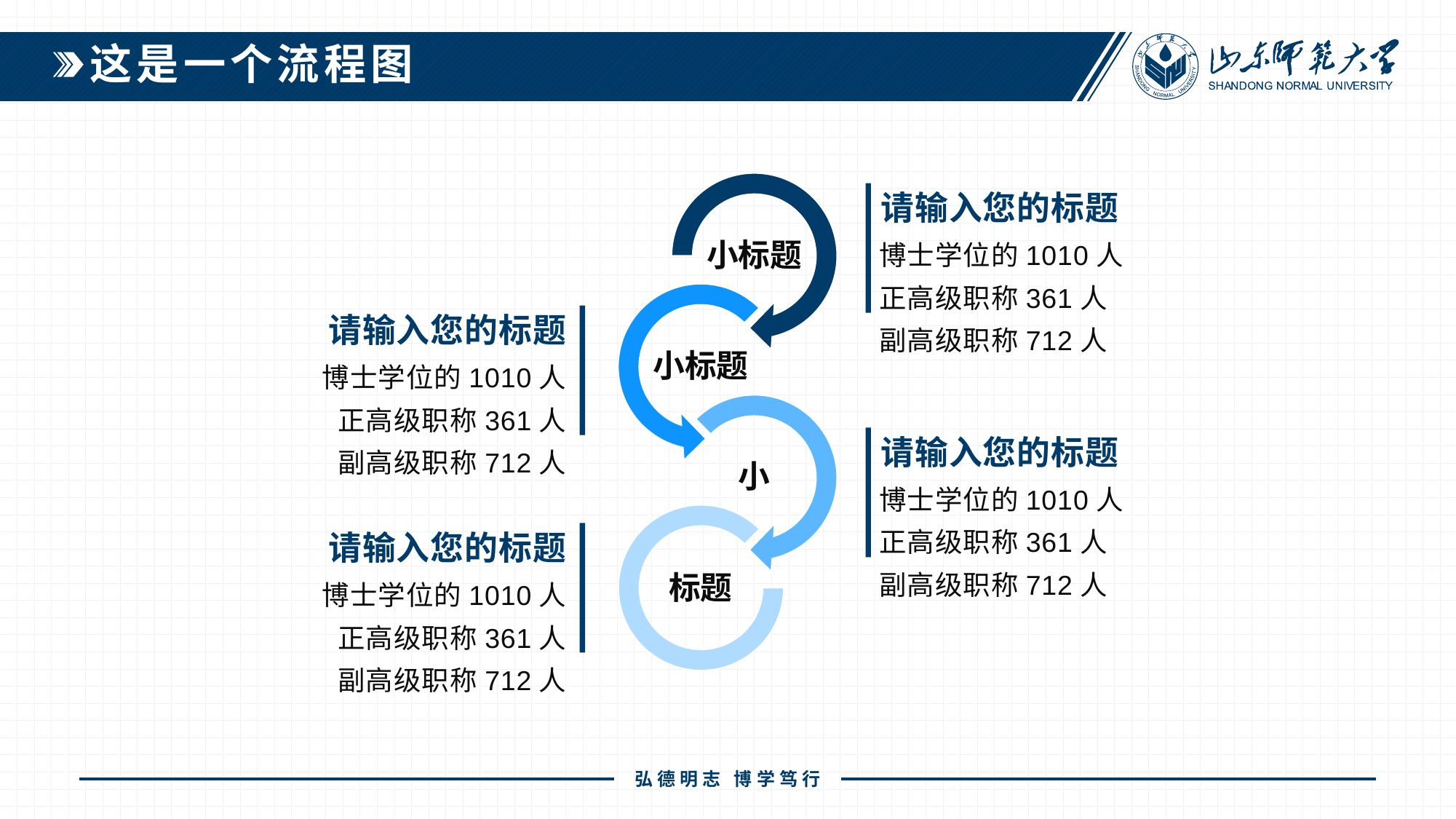

这是一个流程图
小标题
小标题
小
标题
请输入您的标题

博士学位的1010人
正高级职称361人
副高级职称712人
请输入您的标题

博士学位的1010人
正高级职称361人
副高级职称712人
请输入您的标题

博士学位的1010人
正高级职称361人
副高级职称712人
请输入您的标题

博士学位的1010人
正高级职称361人
副高级职称712人